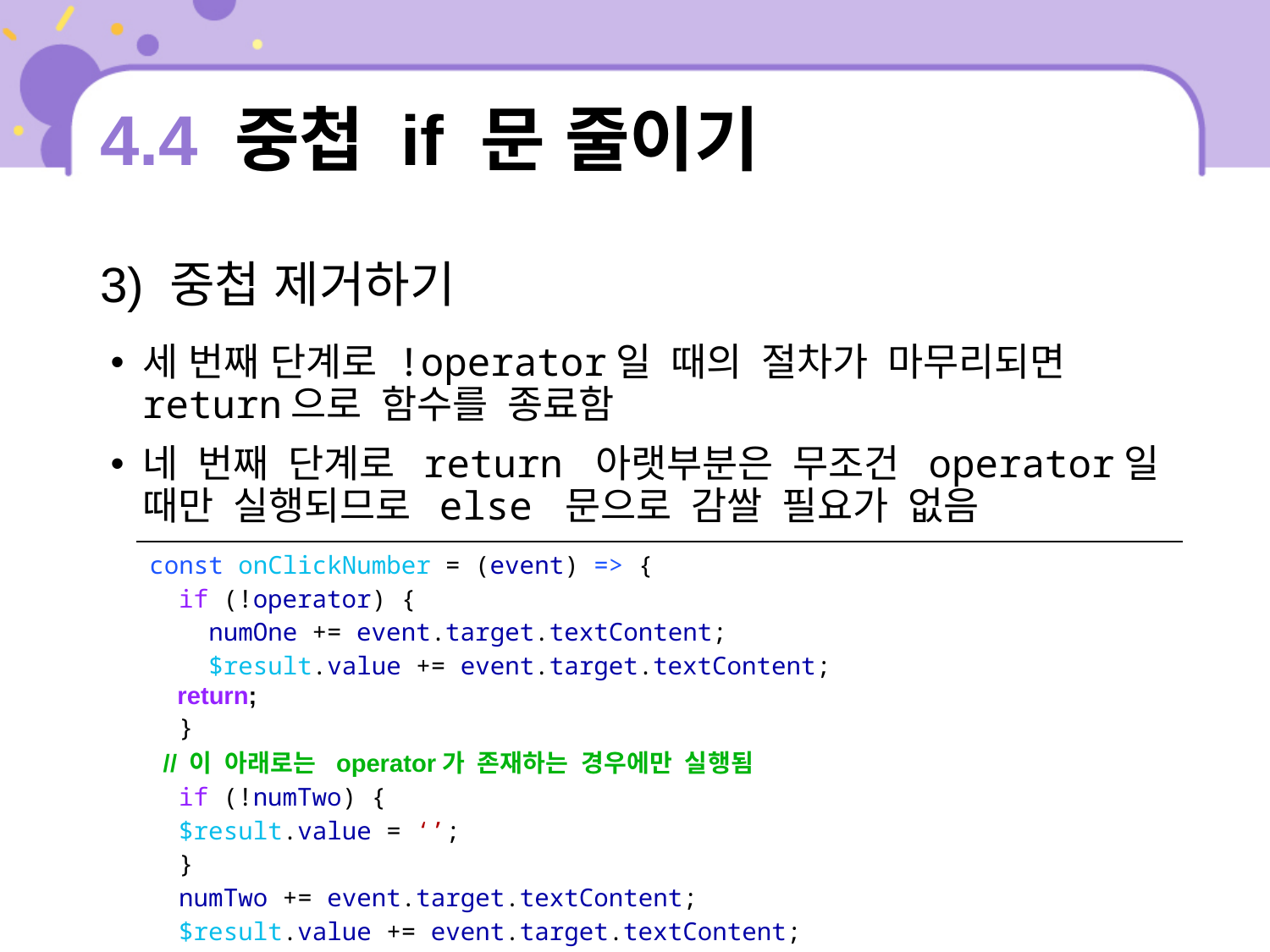

# 4.4 중첩 if 문 줄이기
3) 중첩 제거하기
세 번째 단계로 !operator일 때의 절차가 마무리되면 return으로 함수를 종료함
네 번째 단계로 return 아랫부분은 무조건 operator일 때만 실행되므로 else 문으로 감쌀 필요가 없음

| const onClickNumber = (event) => { if (!operator) { numOne += event.target.textContent; $result.value += event.target.textContent; return; } // 이 아래로는 operator가 존재하는 경우에만 실행됨 if (!numTwo) { $result.value = ‘’; } numTwo += event.target.textContent; $result.value += event.target.textContent; }; |
| --- |